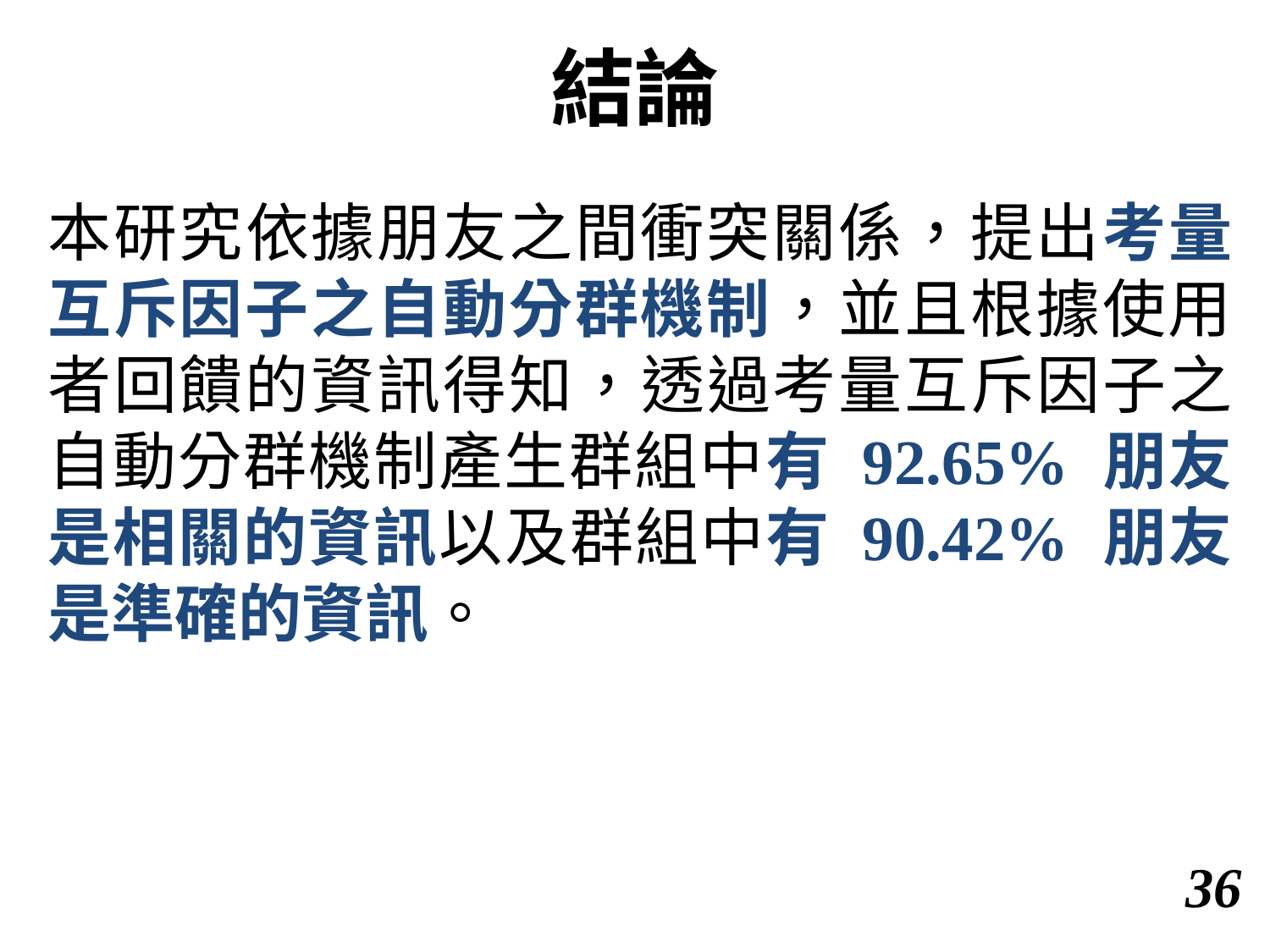

# 結論
本研究依據朋友之間衝突關係，提出考量互斥因子之自動分群機制，並且根據使用者回饋的資訊得知，透過考量互斥因子之自動分群機制產生群組中有 92.65% 朋友是相關的資訊以及群組中有 90.42% 朋友是準確的資訊。

36